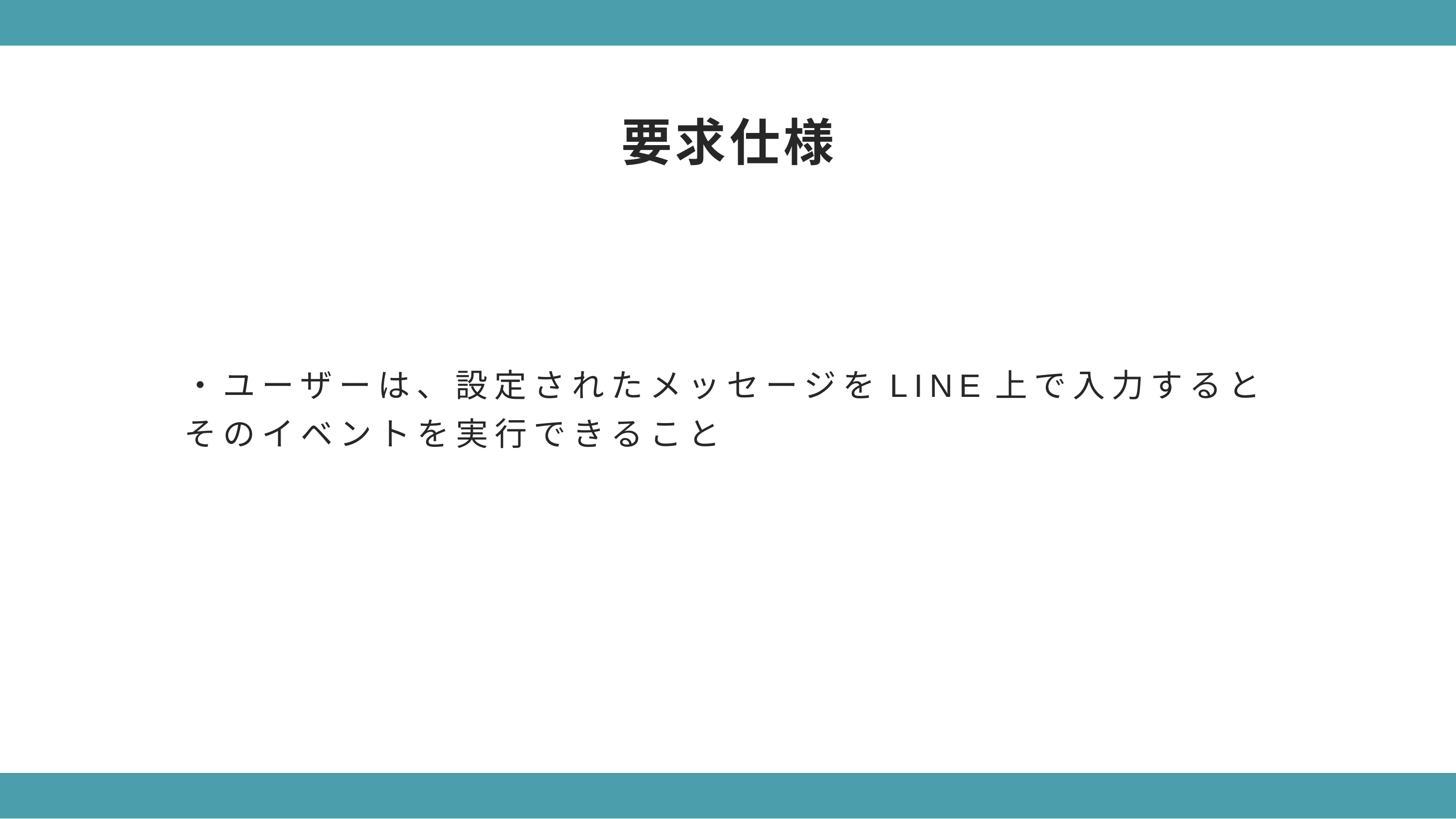

要求仕様
・ユーザーは、設定されたメッセージをLINE上で入力するとそのイベントを実行できること